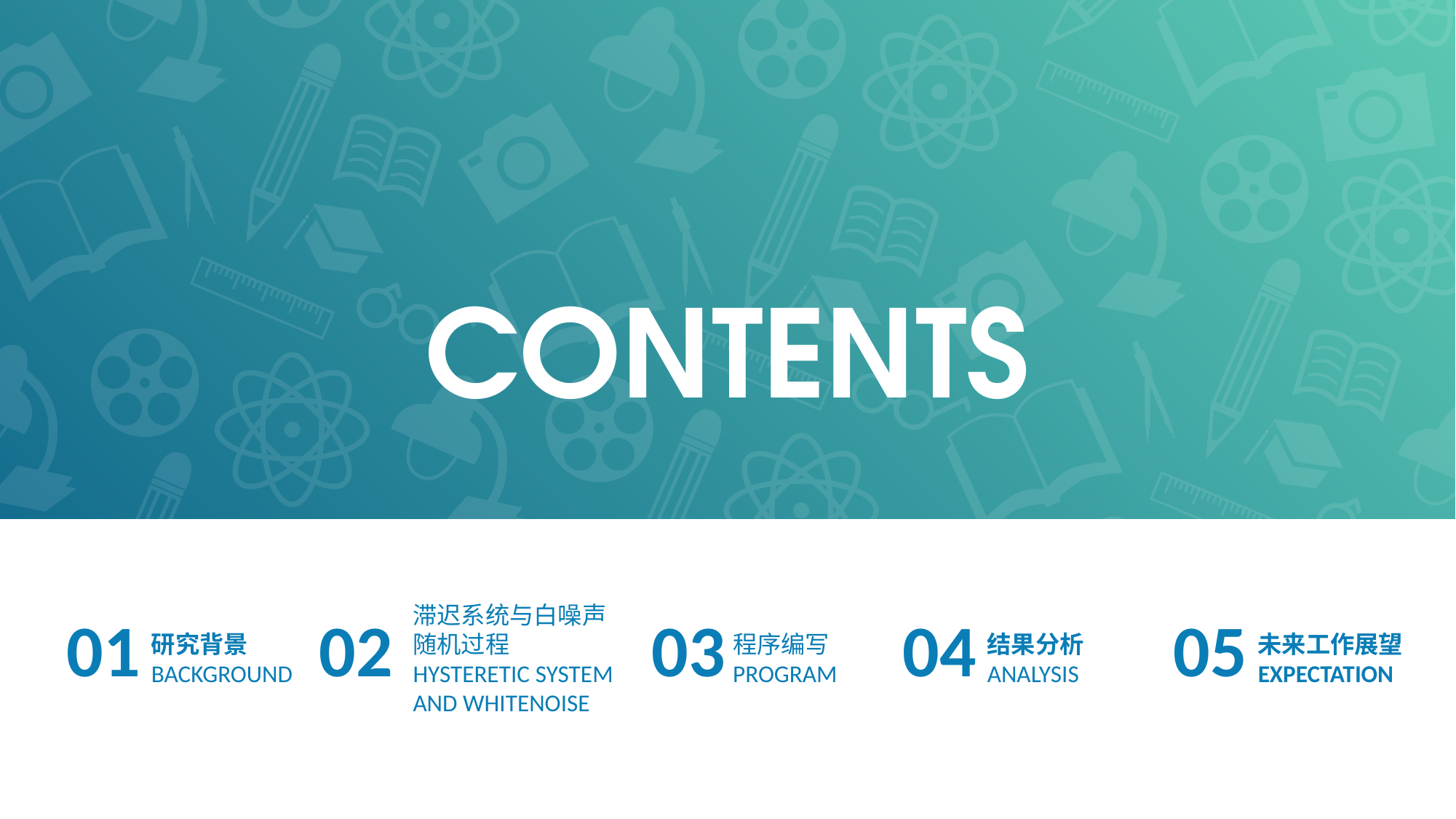

CONTENTS
滞迟系统与白噪声随机过程
HYSTERETIC SYSTEM AND WHITENOISE
02
01
研究背景BACKGROUND
04
结果分析
ANALYSIS
05
未来工作展望
EXPECTATION
03
程序编写
PROGRAM